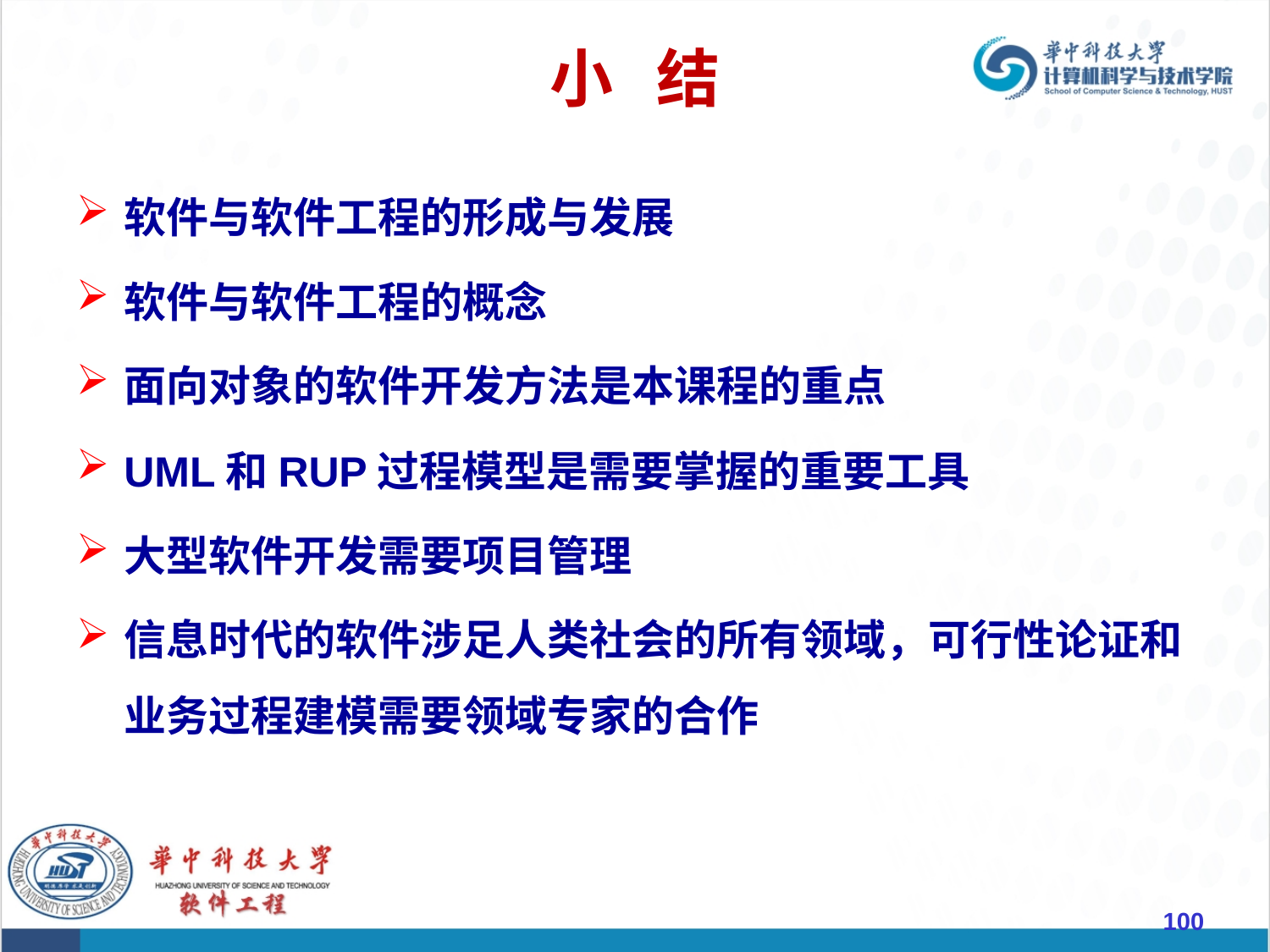

# 小   结
软件与软件工程的形成与发展
软件与软件工程的概念
面向对象的软件开发方法是本课程的重点
UML和RUP过程模型是需要掌握的重要工具
大型软件开发需要项目管理
信息时代的软件涉足人类社会的所有领域，可行性论证和业务过程建模需要领域专家的合作
100